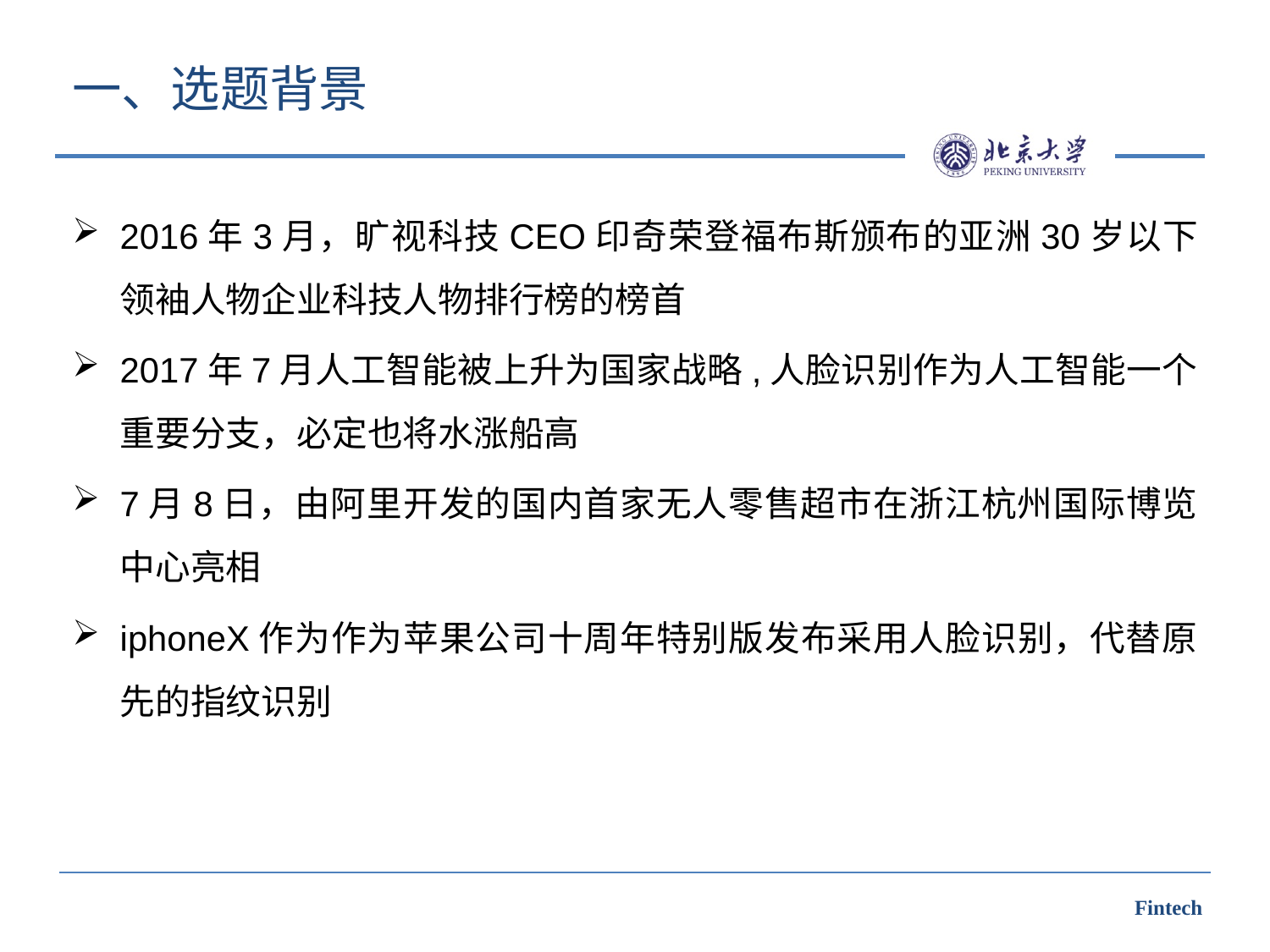

# 一、选题背景
2016年3月，旷视科技CEO印奇荣登福布斯颁布的亚洲30岁以下领袖人物企业科技人物排行榜的榜首
2017年7月人工智能被上升为国家战略,人脸识别作为人工智能一个重要分支，必定也将水涨船高
7月8日，由阿里开发的国内首家无人零售超市在浙江杭州国际博览中心亮相
iphoneX作为作为苹果公司十周年特别版发布采用人脸识别，代替原先的指纹识别